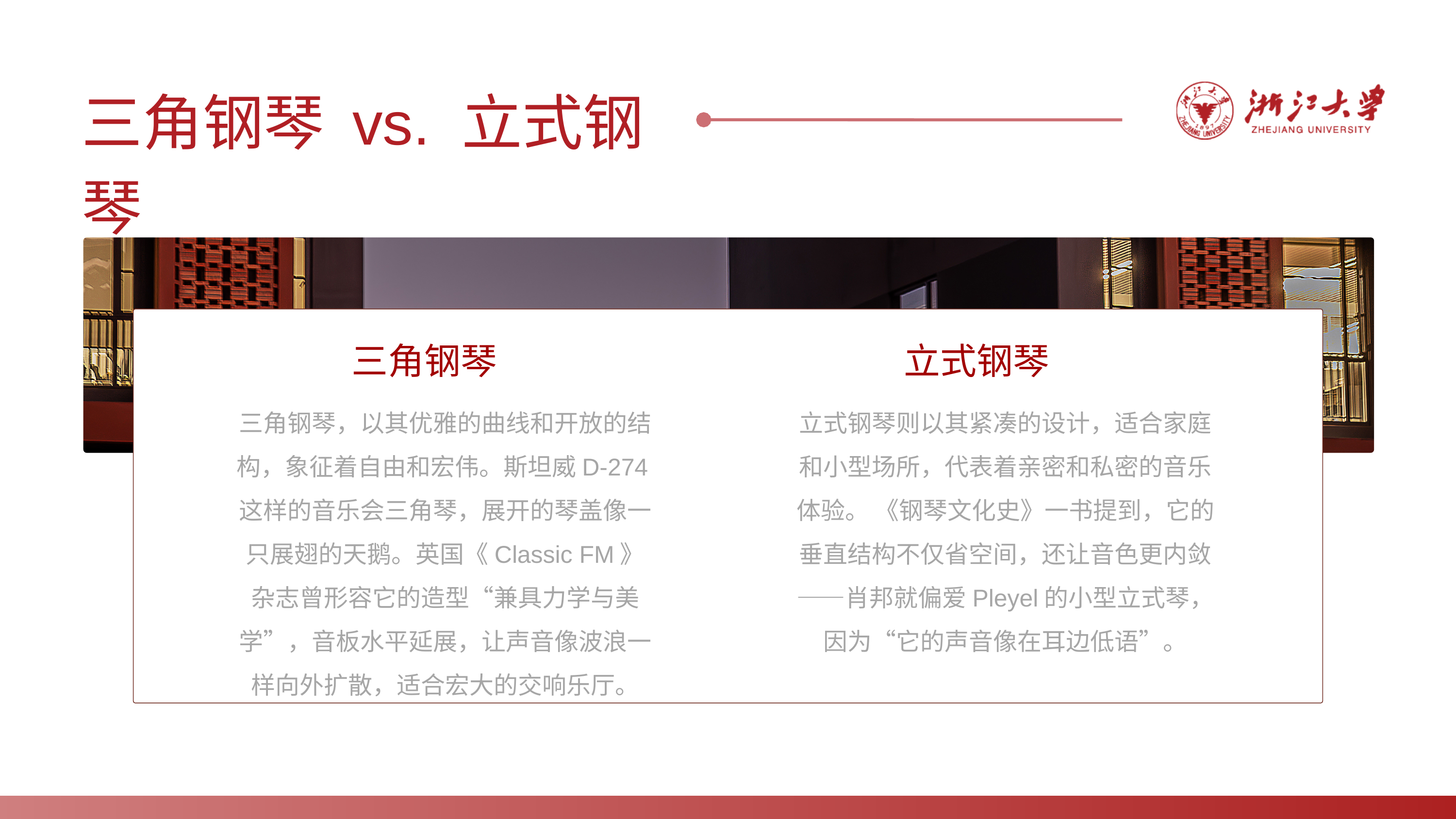

三角钢琴 vs. 立式钢琴

立式钢琴
三角钢琴
三角钢琴，以其优雅的曲线和开放的结构，象征着自由和宏伟。斯坦威D-274这样的音乐会三角琴，展开的琴盖像一只展翅的天鹅。英国《Classic FM》杂志曾形容它的造型“兼具力学与美学”，音板水平延展，让声音像波浪一样向外扩散，适合宏大的交响乐厅。
立式钢琴则以其紧凑的设计，适合家庭和小型场所，代表着亲密和私密的音乐体验。 《钢琴文化史》一书提到，它的垂直结构不仅省空间，还让音色更内敛——肖邦就偏爱Pleyel的小型立式琴，因为“它的声音像在耳边低语”。